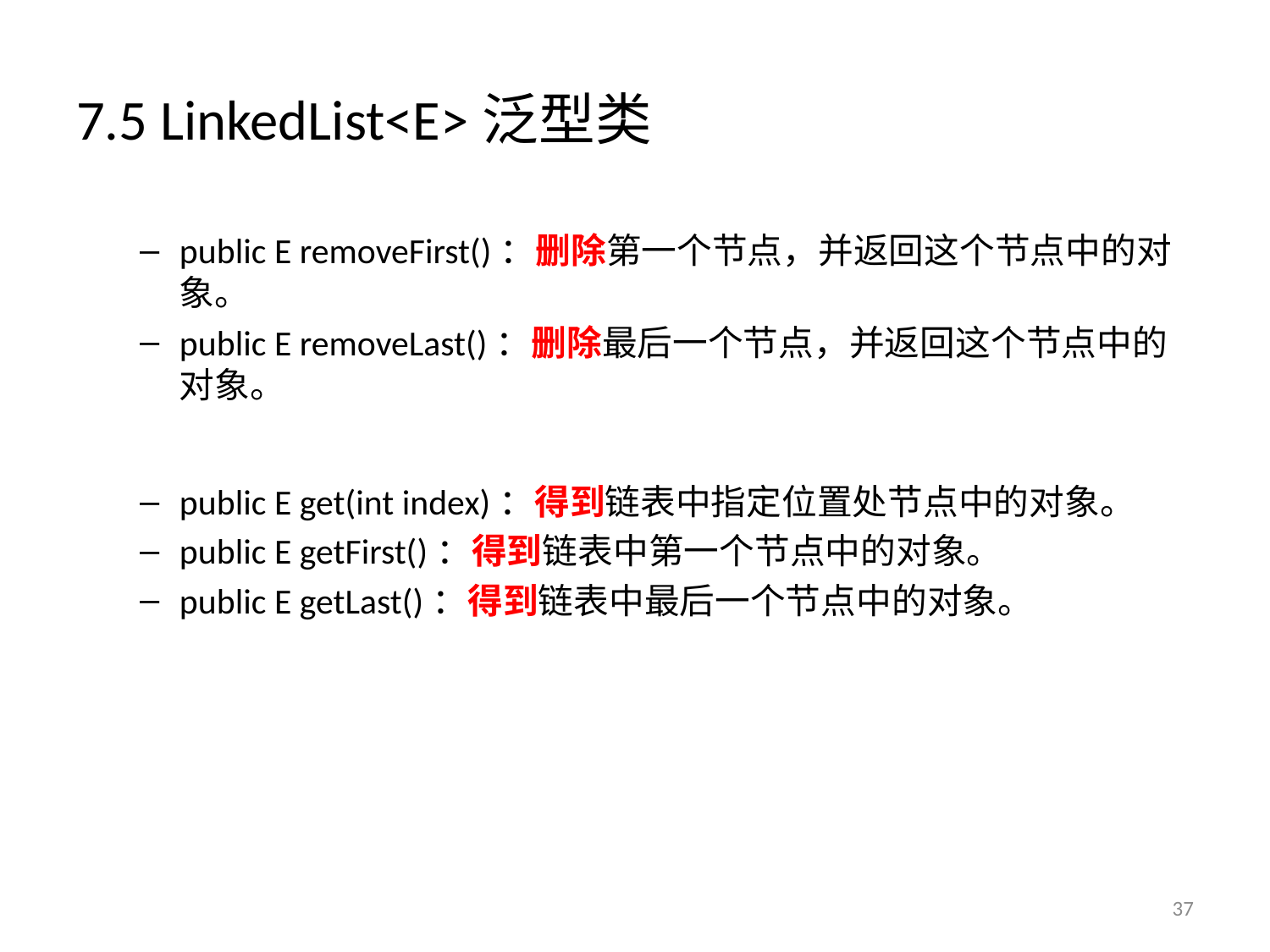

# 7.5 LinkedList<E>泛型类
public E removeFirst()：删除第一个节点，并返回这个节点中的对象。
public E removeLast()：删除最后一个节点，并返回这个节点中的对象。

public E get(int index)：得到链表中指定位置处节点中的对象。
public E getFirst()：得到链表中第一个节点中的对象。
public E getLast()：得到链表中最后一个节点中的对象。

37